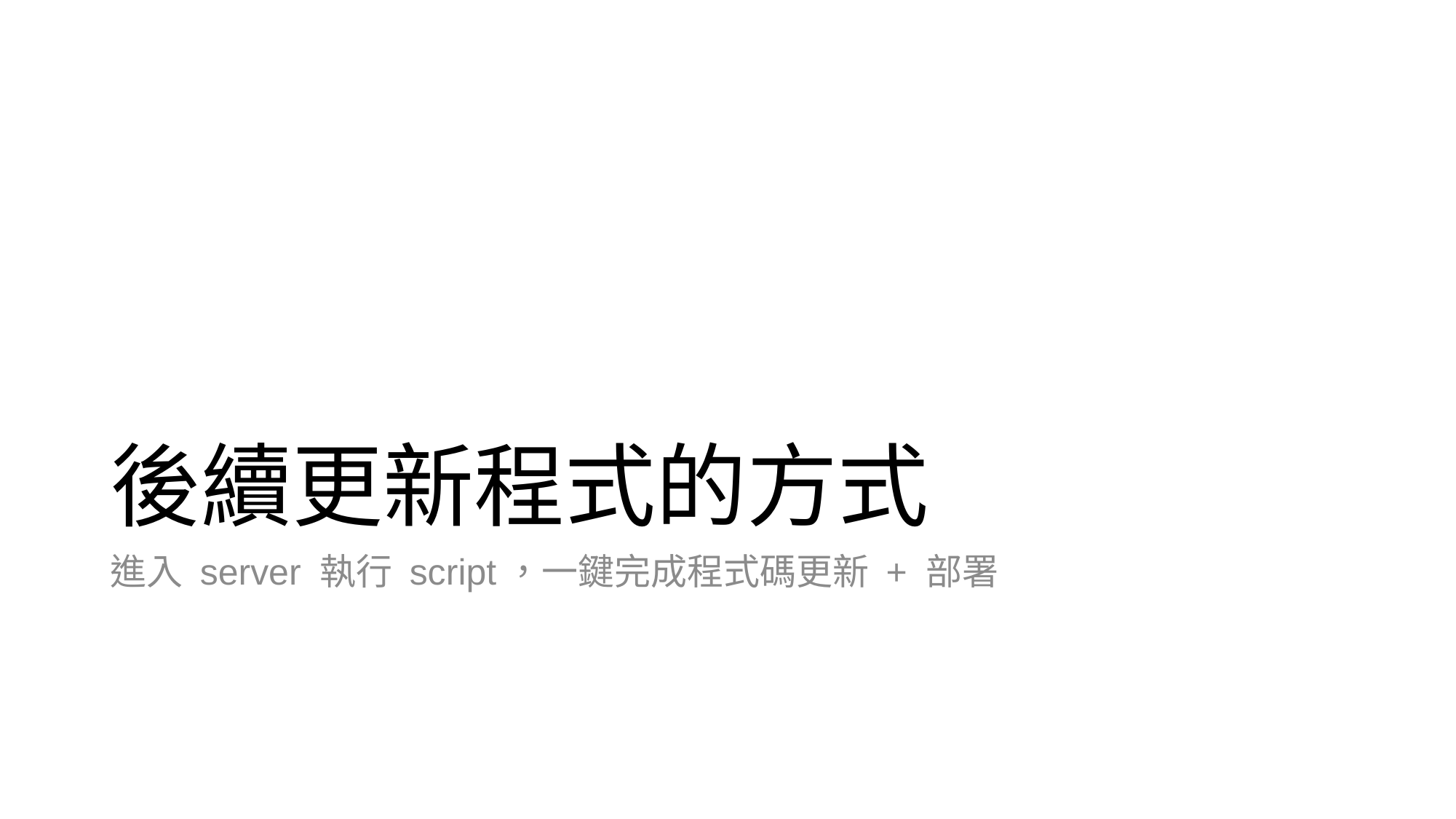

# 後續更新程式的方式
進入 server 執行 script，一鍵完成程式碼更新 + 部署